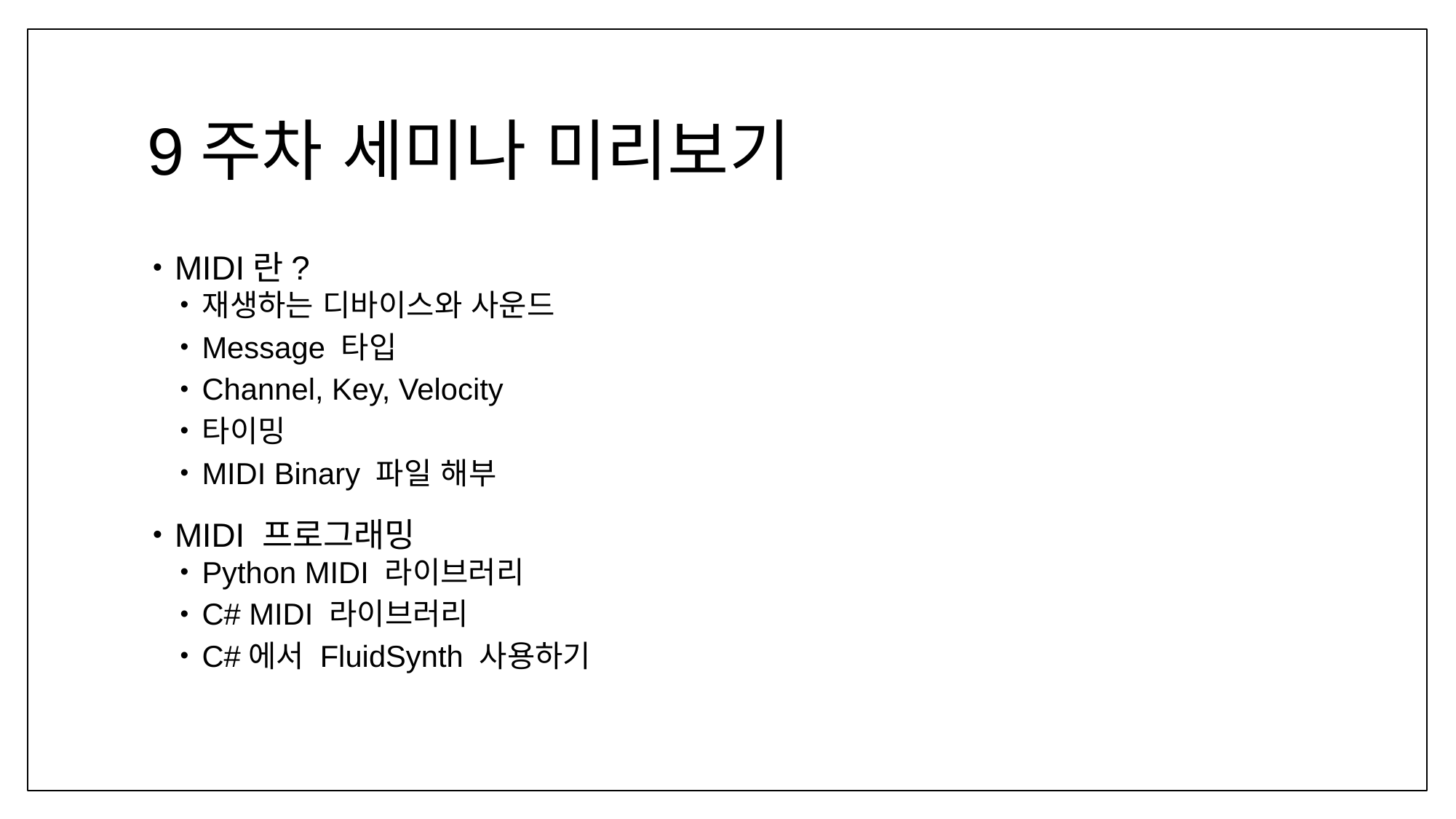

# 9주차 세미나 미리보기
MIDI란?
재생하는 디바이스와 사운드
Message 타입
Channel, Key, Velocity
타이밍
MIDI Binary 파일 해부
MIDI 프로그래밍
Python MIDI 라이브러리
C# MIDI 라이브러리
C#에서 FluidSynth 사용하기